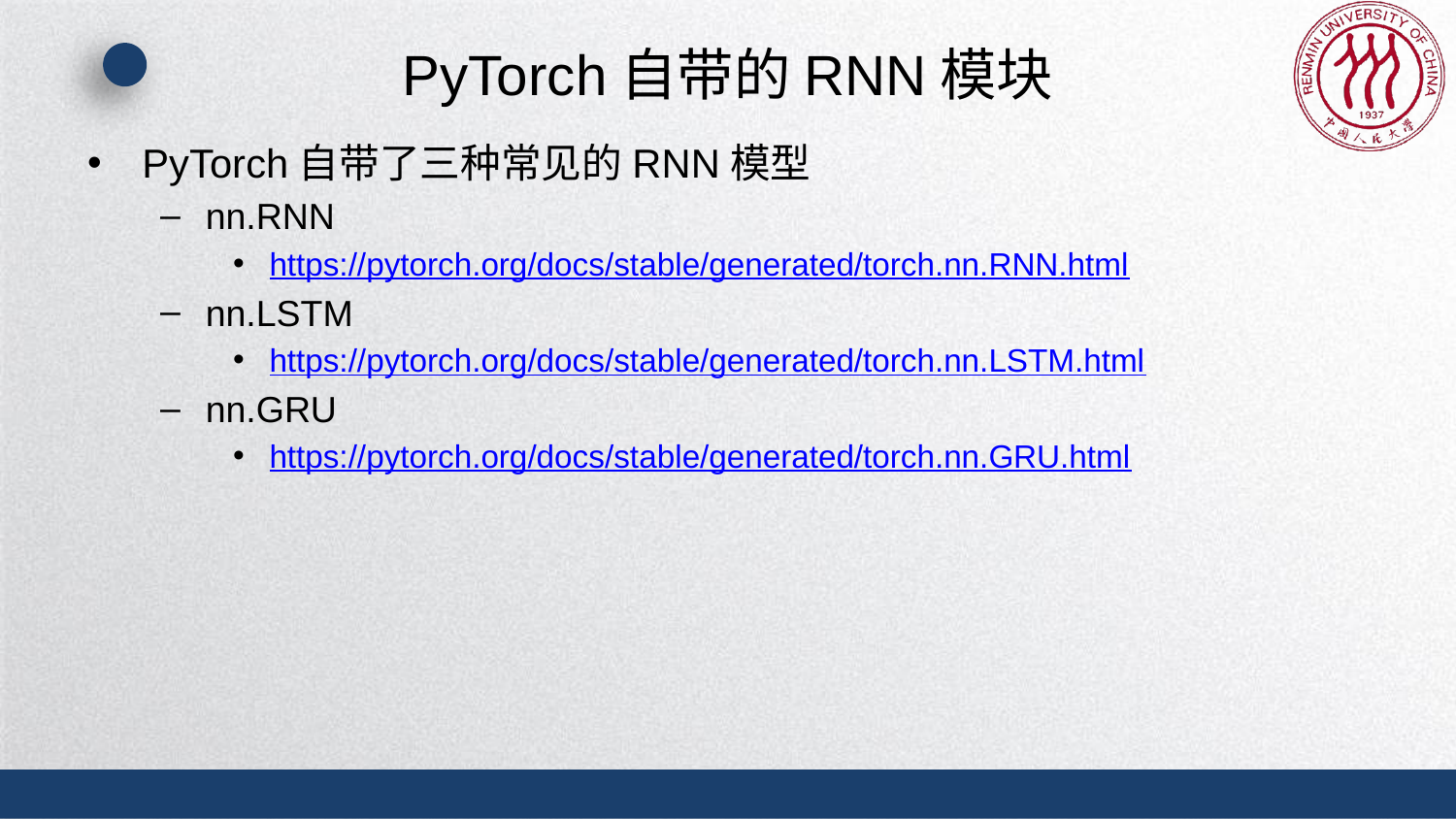

# PyTorch自带的RNN模块
PyTorch自带了三种常见的RNN模型
nn.RNN
https://pytorch.org/docs/stable/generated/torch.nn.RNN.html
nn.LSTM
https://pytorch.org/docs/stable/generated/torch.nn.LSTM.html
nn.GRU
https://pytorch.org/docs/stable/generated/torch.nn.GRU.html